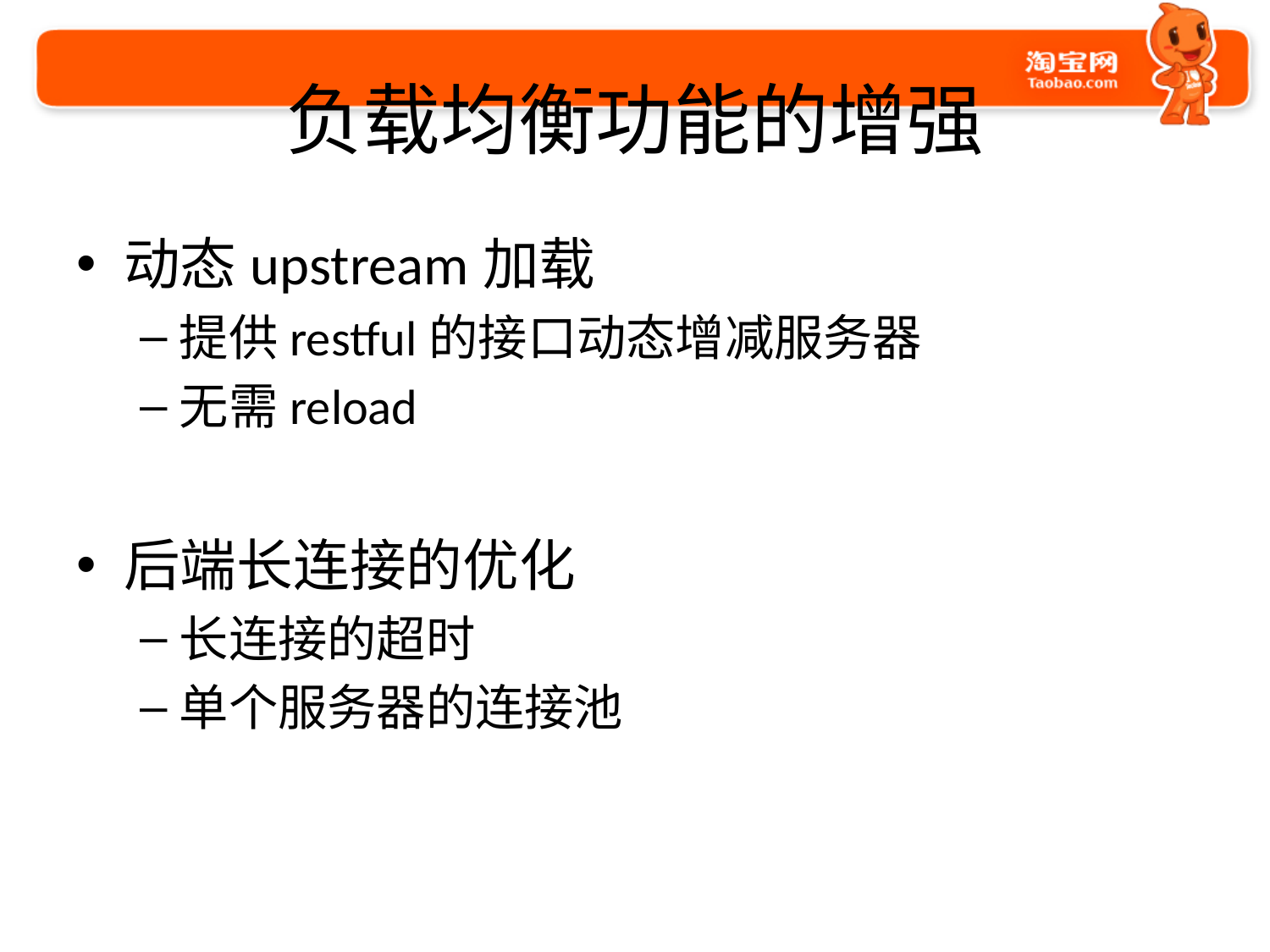

# 负载均衡功能的增强
动态upstream加载
提供restful的接口动态增减服务器
无需reload

后端长连接的优化
长连接的超时
单个服务器的连接池